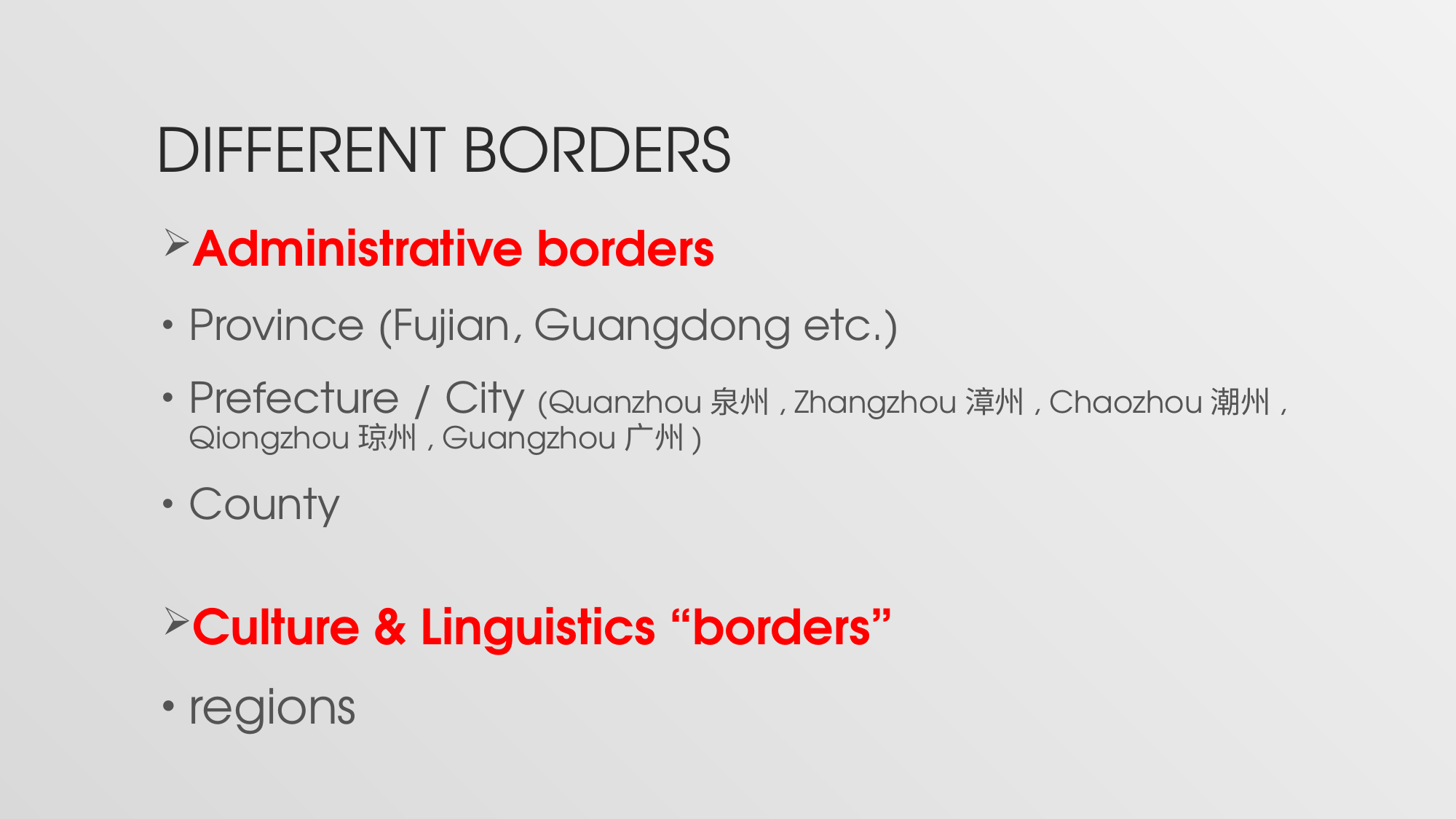

# Different borders
Administrative borders
Province (Fujian, Guangdong etc.)
Prefecture / City (Quanzhou泉州, Zhangzhou漳州, Chaozhou潮州, Qiongzhou琼州, Guangzhou广州)
County

Culture & Linguistics “borders”
regions